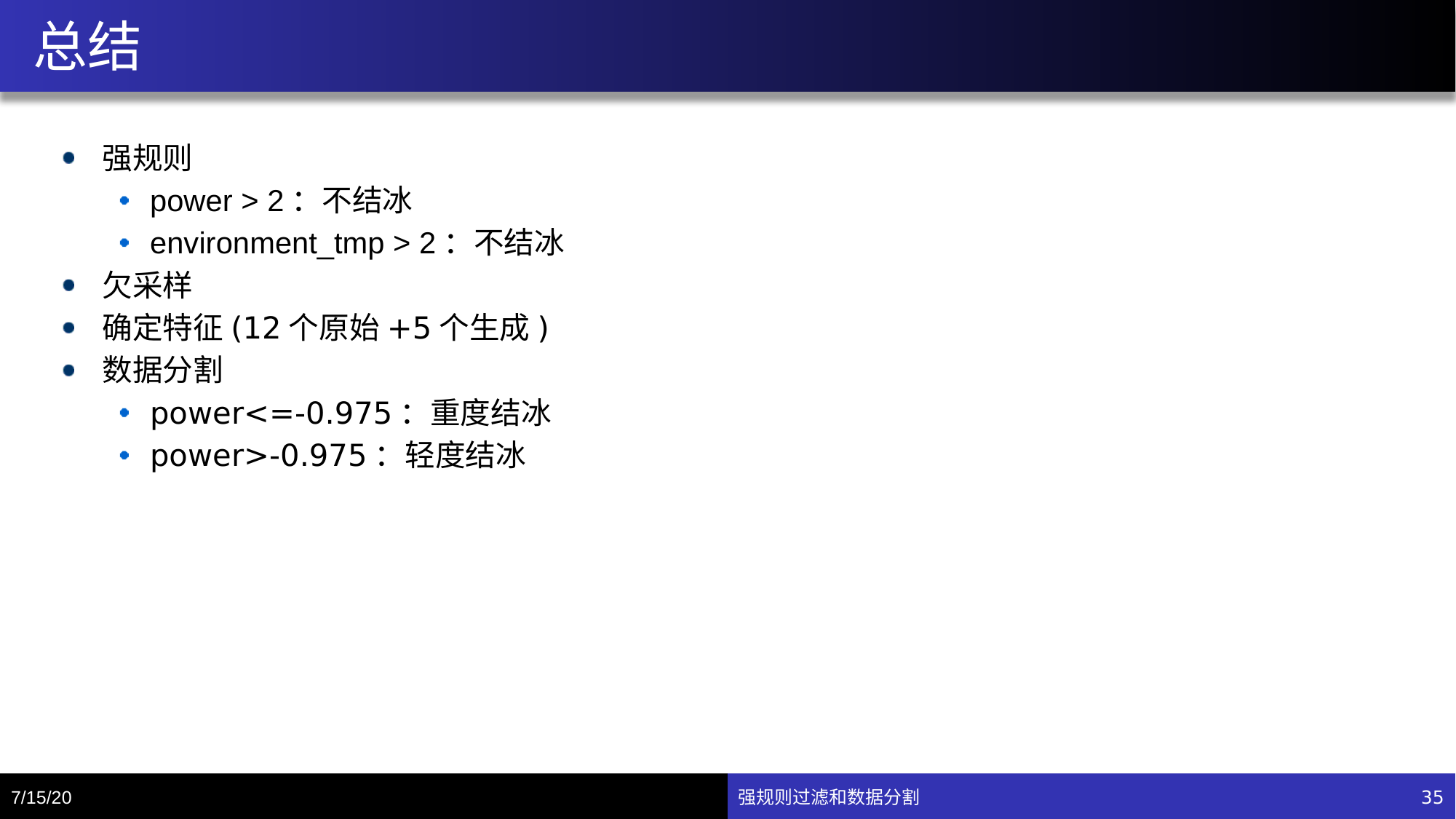

# 总结
强规则
power > 2：不结冰
environment_tmp > 2：不结冰
欠采样
确定特征(12个原始+5个生成)
数据分割
power<=-0.975：重度结冰
power>-0.975：轻度结冰
7/15/20
强规则过滤和数据分割
35